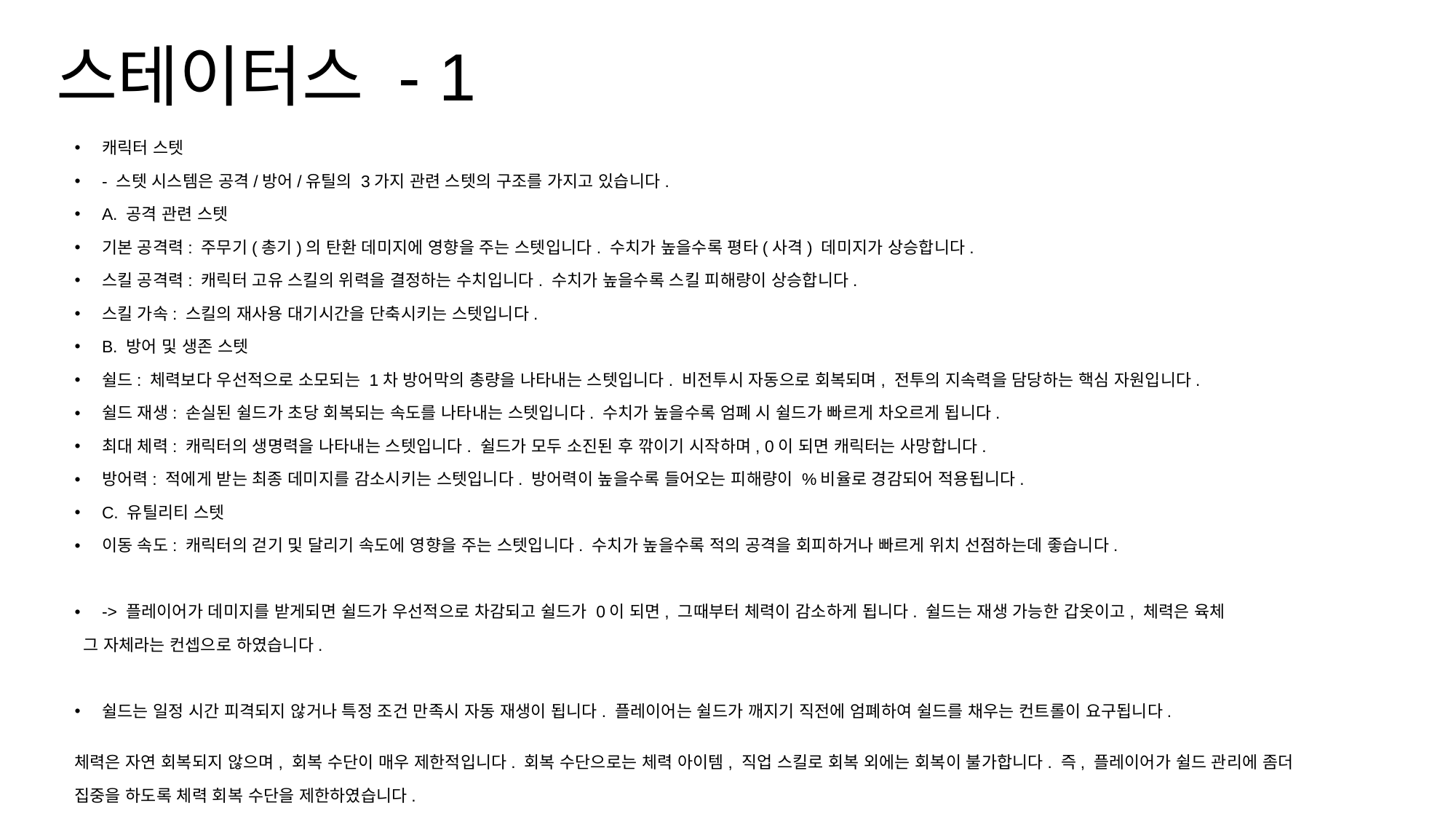

# 스테이터스 - 1
캐릭터 스텟
- 스텟 시스템은 공격/방어/유틸의 3가지 관련 스텟의 구조를 가지고 있습니다.
A. 공격 관련 스텟
기본 공격력: 주무기(총기)의 탄환 데미지에 영향을 주는 스텟입니다. 수치가 높을수록 평타(사격) 데미지가 상승합니다.
스킬 공격력: 캐릭터 고유 스킬의 위력을 결정하는 수치입니다. 수치가 높을수록 스킬 피해량이 상승합니다.
스킬 가속: 스킬의 재사용 대기시간을 단축시키는 스텟입니다.
B. 방어 및 생존 스텟
쉴드: 체력보다 우선적으로 소모되는 1차 방어막의 총량을 나타내는 스텟입니다. 비전투시 자동으로 회복되며, 전투의 지속력을 담당하는 핵심 자원입니다.
쉴드 재생: 손실된 쉴드가 초당 회복되는 속도를 나타내는 스텟입니다. 수치가 높을수록 엄폐 시 쉴드가 빠르게 차오르게 됩니다.
최대 체력: 캐릭터의 생명력을 나타내는 스텟입니다. 쉴드가 모두 소진된 후 깎이기 시작하며, 0이 되면 캐릭터는 사망합니다.
방어력: 적에게 받는 최종 데미지를 감소시키는 스텟입니다. 방어력이 높을수록 들어오는 피해량이 %비율로 경감되어 적용됩니다.
C. 유틸리티 스텟
이동 속도: 캐릭터의 걷기 및 달리기 속도에 영향을 주는 스텟입니다. 수치가 높을수록 적의 공격을 회피하거나 빠르게 위치 선점하는데 좋습니다.

-> 플레이어가 데미지를 받게되면 쉴드가 우선적으로 차감되고 쉴드가 0이 되면, 그때부터 체력이 감소하게 됩니다. 쉴드는 재생 가능한 갑옷이고, 체력은 육체
 그 자체라는 컨셉으로 하였습니다.

쉴드는 일정 시간 피격되지 않거나 특정 조건 만족시 자동 재생이 됩니다. 플레이어는 쉴드가 깨지기 직전에 엄폐하여 쉴드를 채우는 컨트롤이 요구됩니다.
체력은 자연 회복되지 않으며, 회복 수단이 매우 제한적입니다. 회복 수단으로는 체력 아이템, 직업 스킬로 회복 외에는 회복이 불가합니다. 즉, 플레이어가 쉴드 관리에 좀더
집중을 하도록 체력 회복 수단을 제한하였습니다.